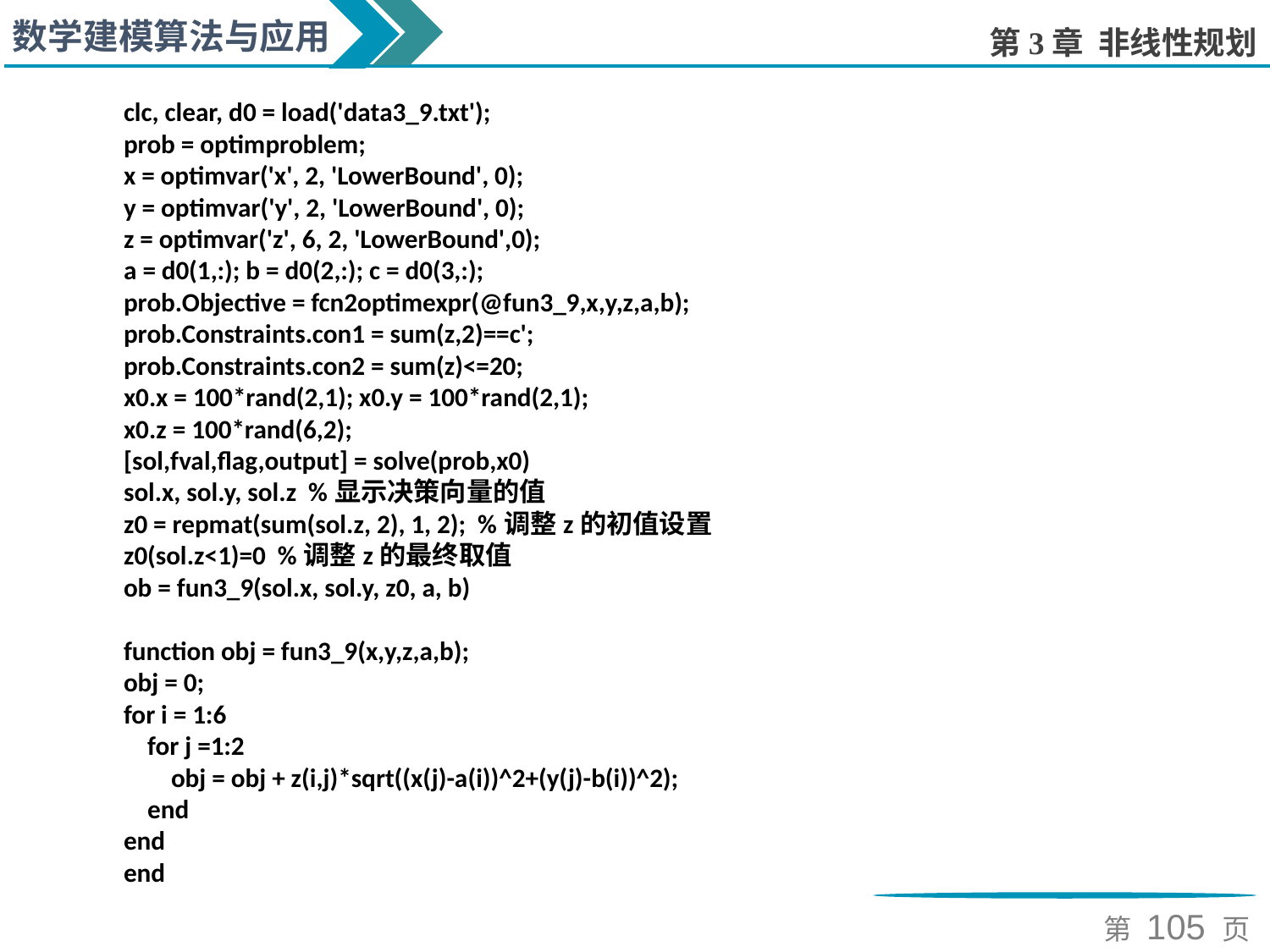

clc, clear, d0 = load('data3_9.txt');
prob = optimproblem;
x = optimvar('x', 2, 'LowerBound', 0);
y = optimvar('y', 2, 'LowerBound', 0);
z = optimvar('z', 6, 2, 'LowerBound',0);
a = d0(1,:); b = d0(2,:); c = d0(3,:);
prob.Objective = fcn2optimexpr(@fun3_9,x,y,z,a,b);
prob.Constraints.con1 = sum(z,2)==c';
prob.Constraints.con2 = sum(z)<=20;
x0.x = 100*rand(2,1); x0.y = 100*rand(2,1);
x0.z = 100*rand(6,2);
[sol,fval,flag,output] = solve(prob,x0)
sol.x, sol.y, sol.z  %显示决策向量的值
z0 = repmat(sum(sol.z, 2), 1, 2);  %调整z的初值设置
z0(sol.z<1)=0  %调整z的最终取值
ob = fun3_9(sol.x, sol.y, z0, a, b)

function obj = fun3_9(x,y,z,a,b);
obj = 0;
for i = 1:6
    for j =1:2
        obj = obj + z(i,j)*sqrt((x(j)-a(i))^2+(y(j)-b(i))^2);
    end
end
end